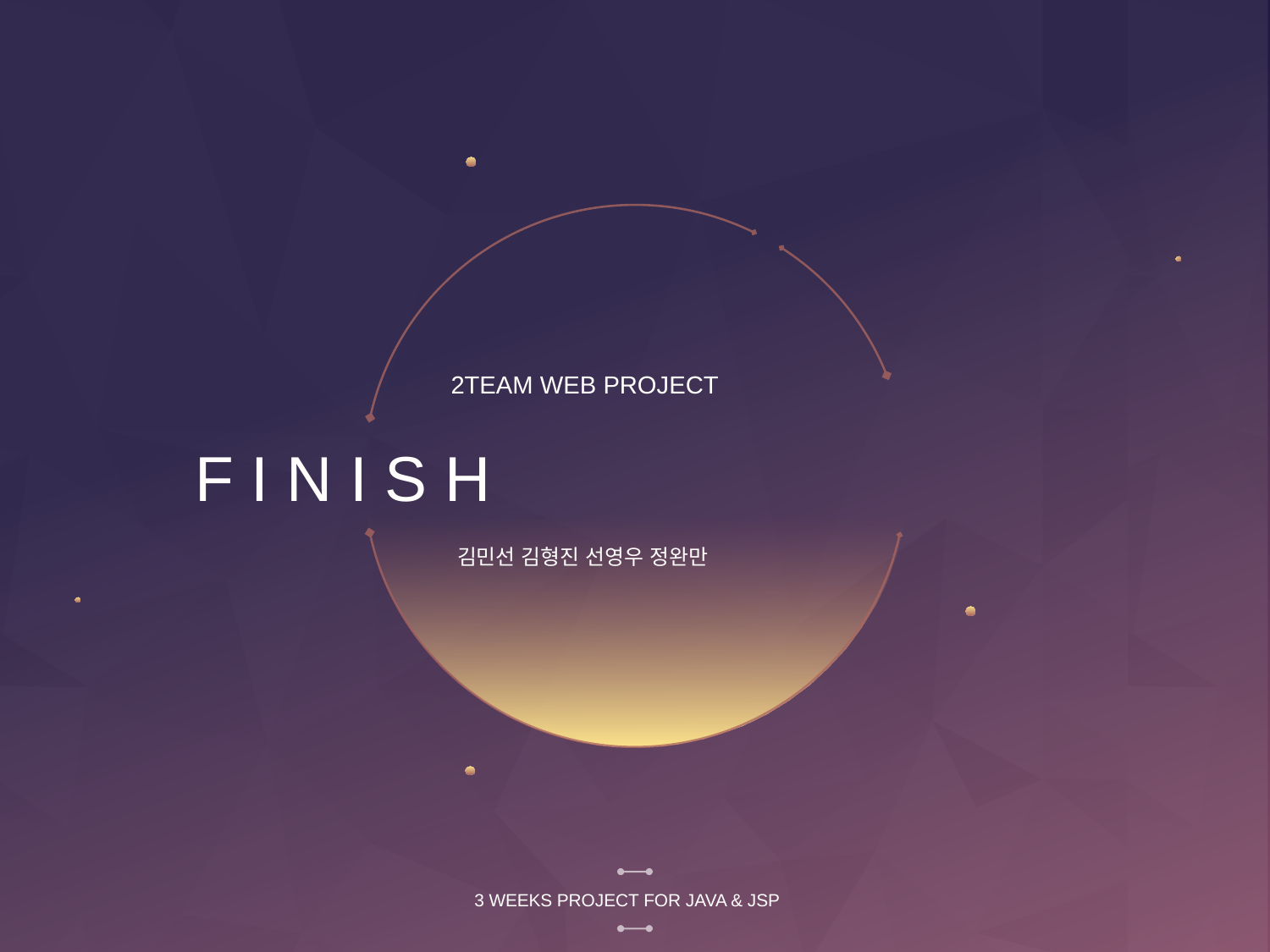

2TEAM WEB PROJECT
# F I N I S H
김민선 김형진 선영우 정완만
3 WEEKS PROJECT FOR JAVA & JSP